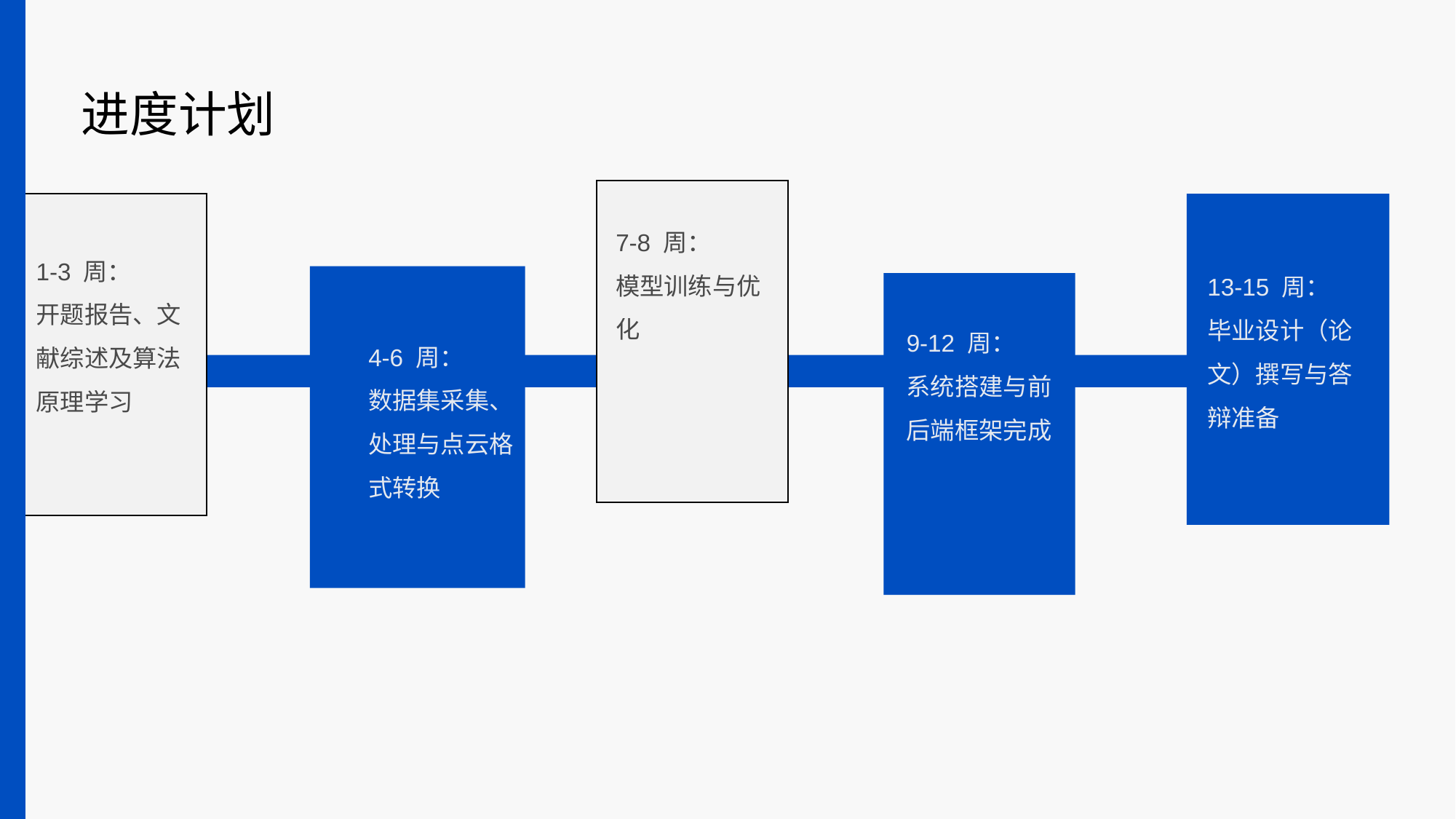

进度计划

7-8 周：
模型训练与优化
1-3 周：
开题报告、文献综述及算法原理学习
13-15 周：
毕业设计（论文）撰写与答辩准备

9-12 周：
系统搭建与前后端框架完成
4-6 周：
数据集采集、处理与点云格式转换